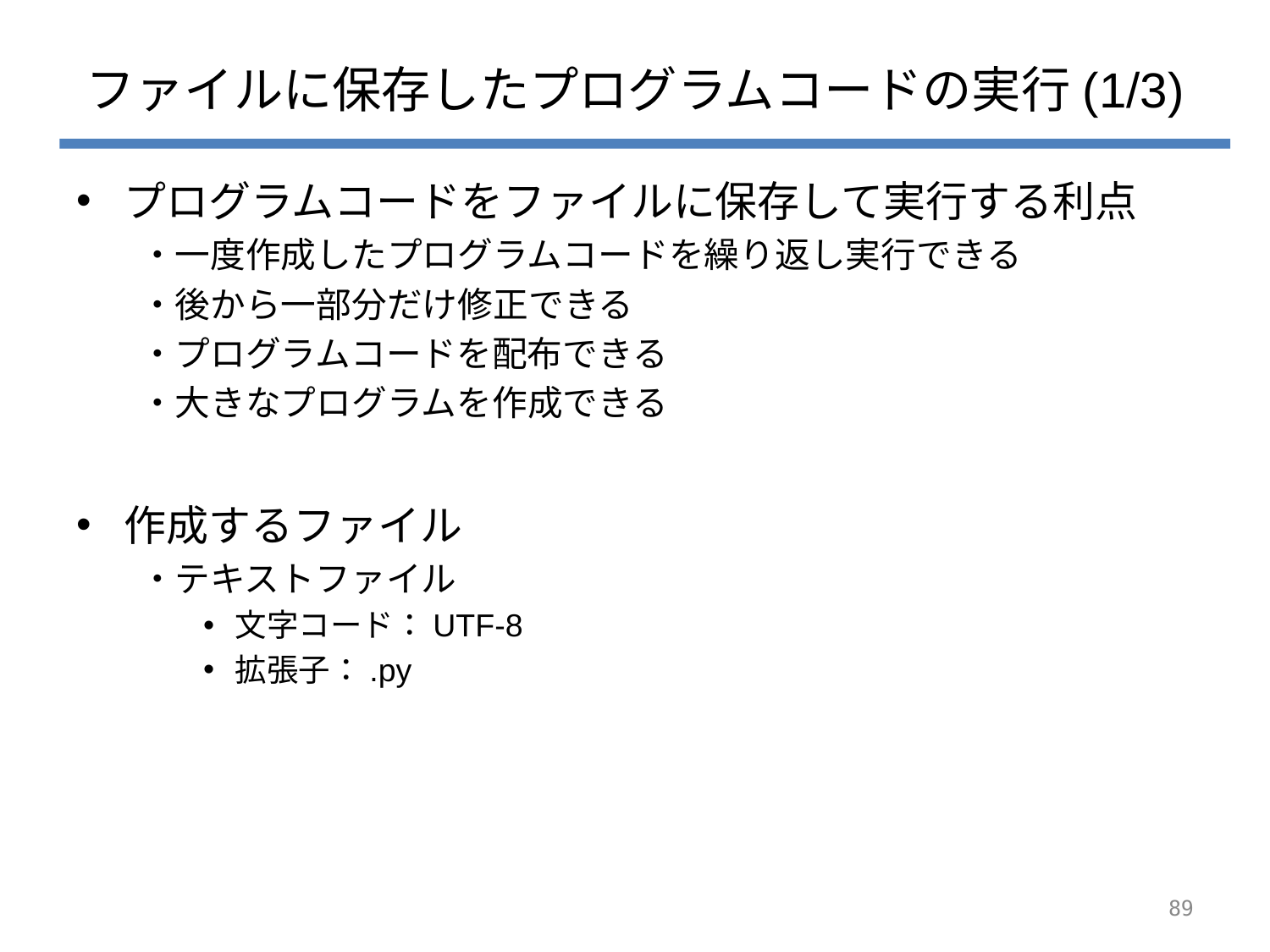

# ファイルに保存したプログラムコードの実行(1/3)
プログラムコードをファイルに保存して実行する利点
・一度作成したプログラムコードを繰り返し実行できる
・後から一部分だけ修正できる
・プログラムコードを配布できる
・大きなプログラムを作成できる

作成するファイル
・テキストファイル
文字コード：UTF-8
拡張子：.py
89